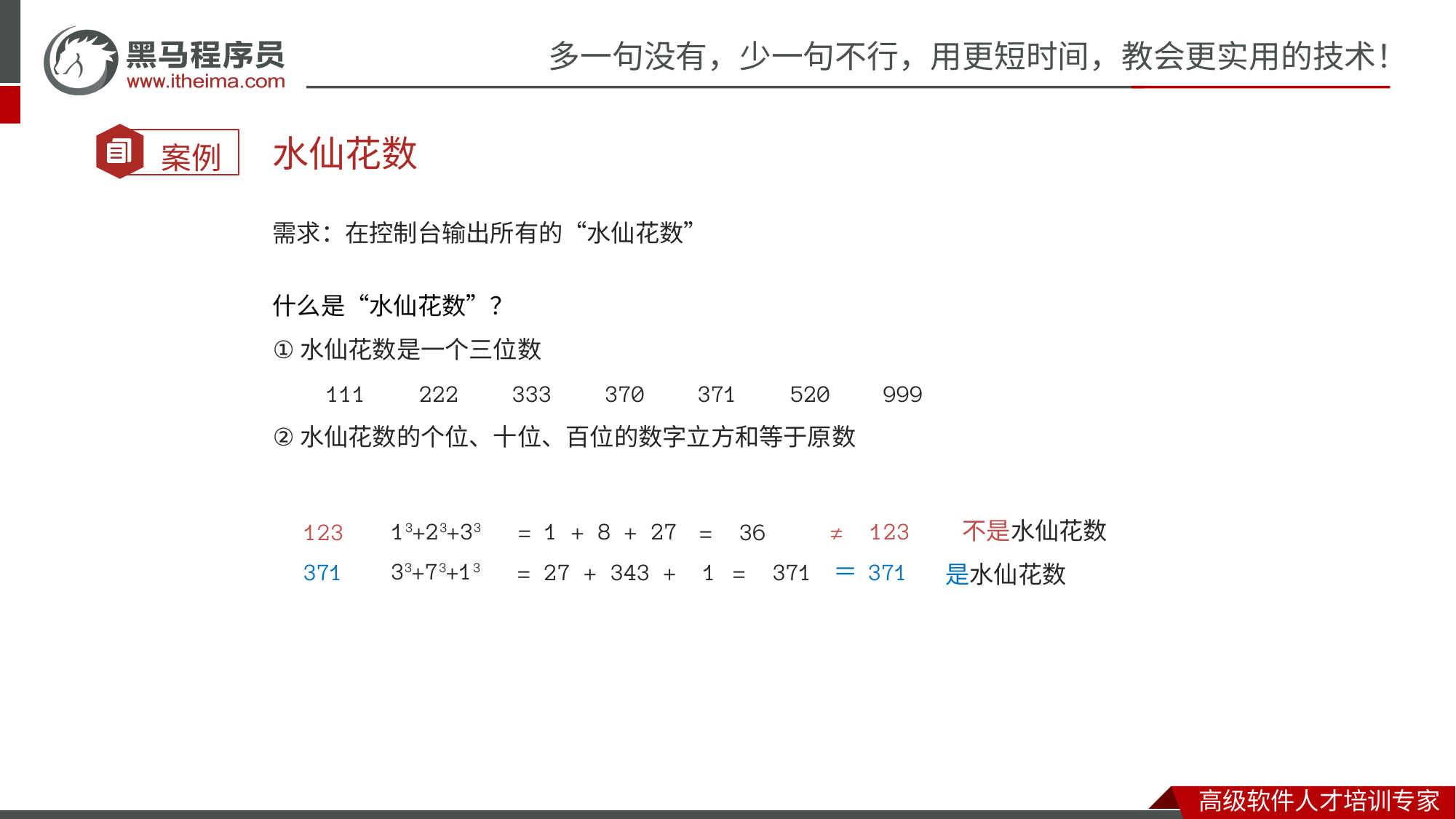

#
水仙花数
需求：在控制台输出所有的“水仙花数”
什么是“水仙花数”？
水仙花数是一个三位数
111    222    333    370    371    520    999
水仙花数的个位、十位、百位的数字立方和等于原数
≠  123
13+23+33
不是水仙花数
= 1 + 8 + 27
123
=  36
33+73+13
= 27 + 343 +  1
371
＝ 371
=  371
   是水仙花数